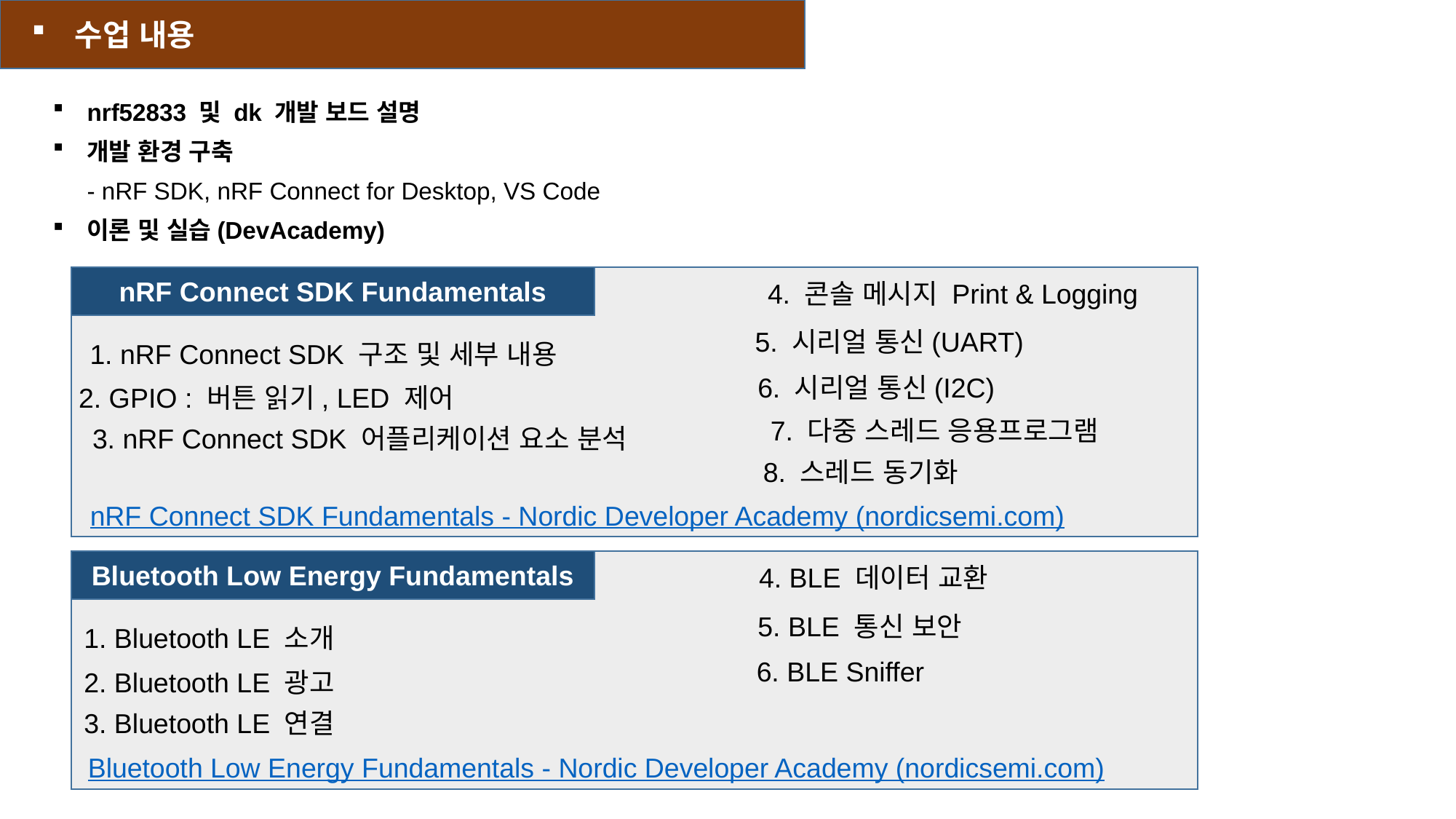

수업 내용
nrf52833 및 dk 개발 보드 설명
개발 환경 구축
- nRF SDK, nRF Connect for Desktop, VS Code
이론 및 실습(DevAcademy)

nRF Connect SDK Fundamentals
4. 콘솔 메시지 Print & Logging
5. 시리얼 통신(UART)
1. nRF Connect SDK 구조 및 세부 내용
6. 시리얼 통신(I2C)
2. GPIO : 버튼 읽기, LED 제어
7. 다중 스레드 응용프로그램
3. nRF Connect SDK 어플리케이션 요소 분석
8. 스레드 동기화
nRF Connect SDK Fundamentals - Nordic Developer Academy (nordicsemi.com)

Bluetooth Low Energy Fundamentals
4. BLE 데이터 교환
5. BLE 통신 보안
1. Bluetooth LE 소개
6. BLE Sniffer
2. Bluetooth LE 광고
3. Bluetooth LE 연결
Bluetooth Low Energy Fundamentals - Nordic Developer Academy (nordicsemi.com)